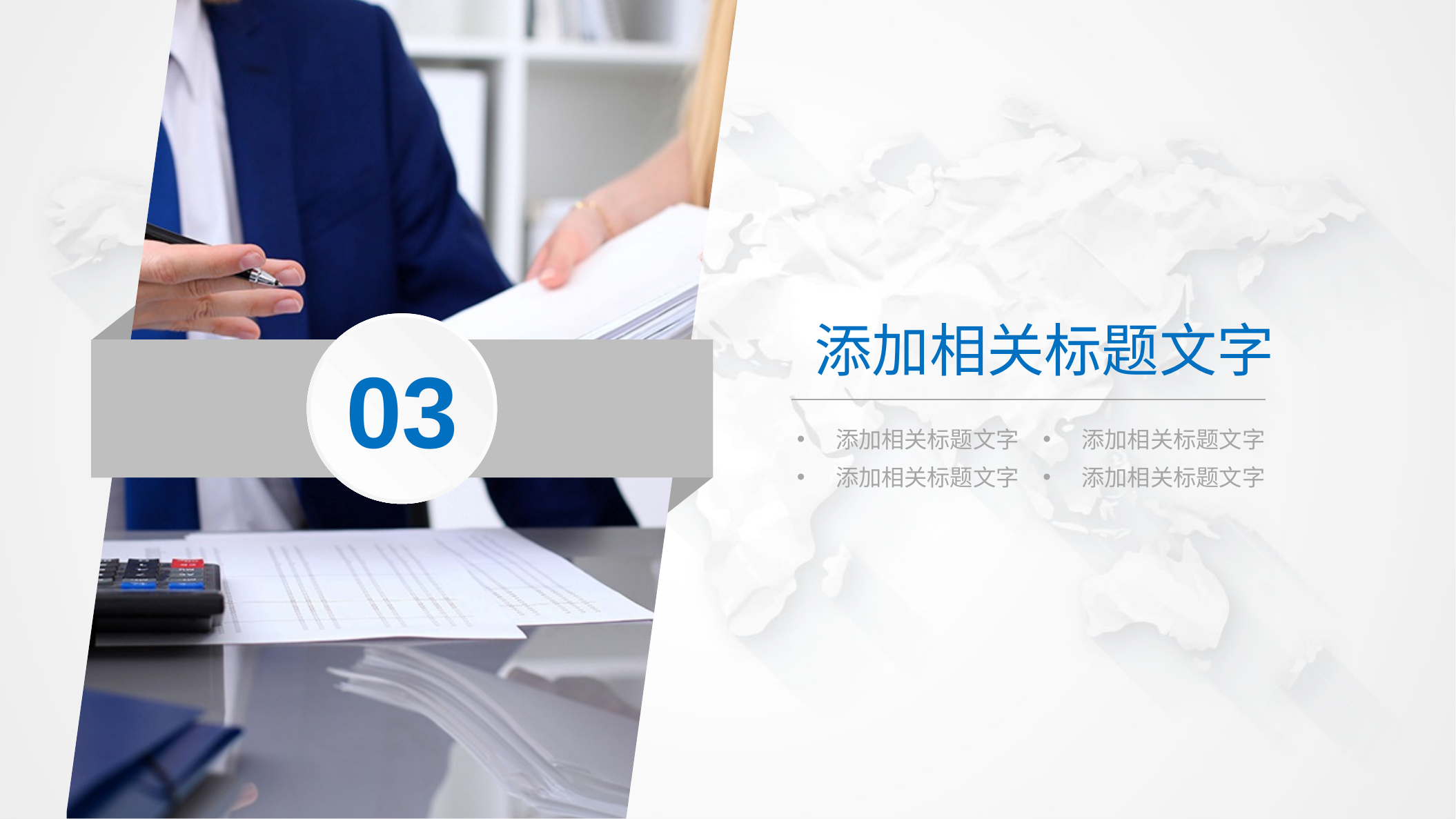

添加相关标题文字

03
添加相关标题文字
添加相关标题文字
添加相关标题文字
添加相关标题文字